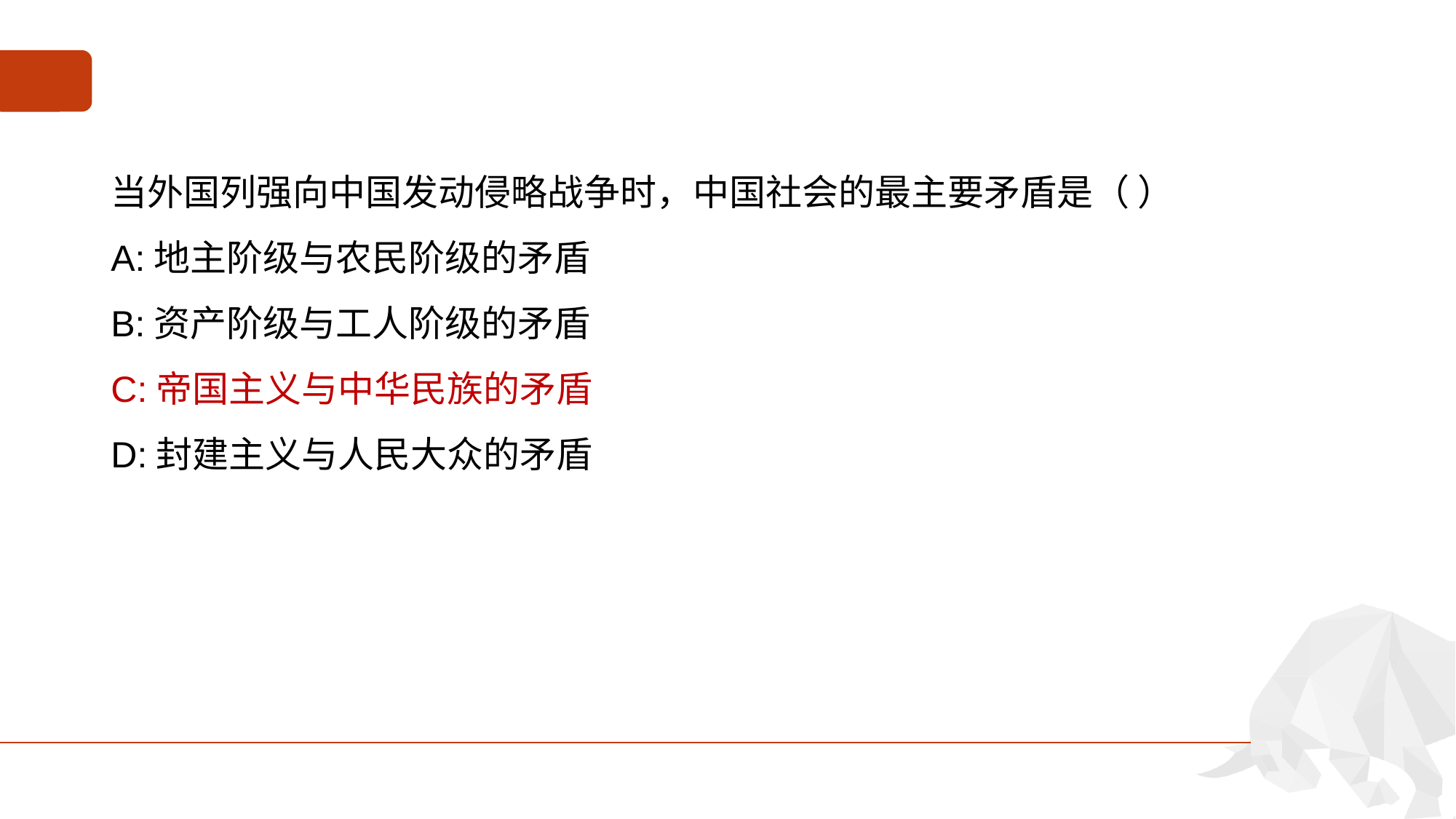

#
当外国列强向中国发动侵略战争时，中国社会的最主要矛盾是（ ）
A:地主阶级与农民阶级的矛盾
B:资产阶级与工人阶级的矛盾
C:帝国主义与中华民族的矛盾
D:封建主义与人民大众的矛盾